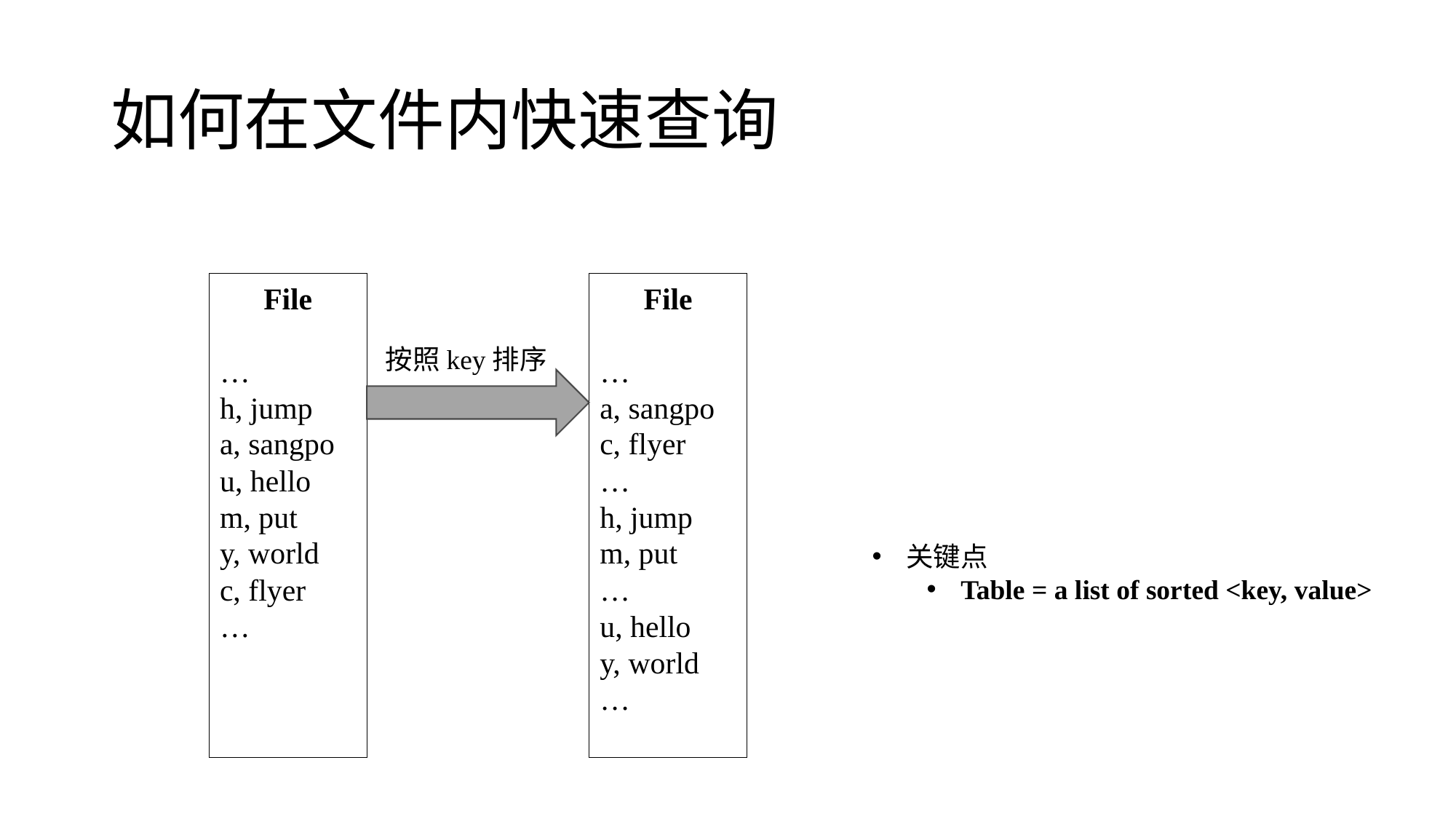

# 如何在文件内快速查询
File

…
h, jump
a, sangpo
u, hello
m, put
y, world
c, flyer
…

File

…
a, sangpo
c, flyer
…
h, jump
m, put
…
u, hello
y, world
…

按照key排序

关键点
Table = a list of sorted <key, value>